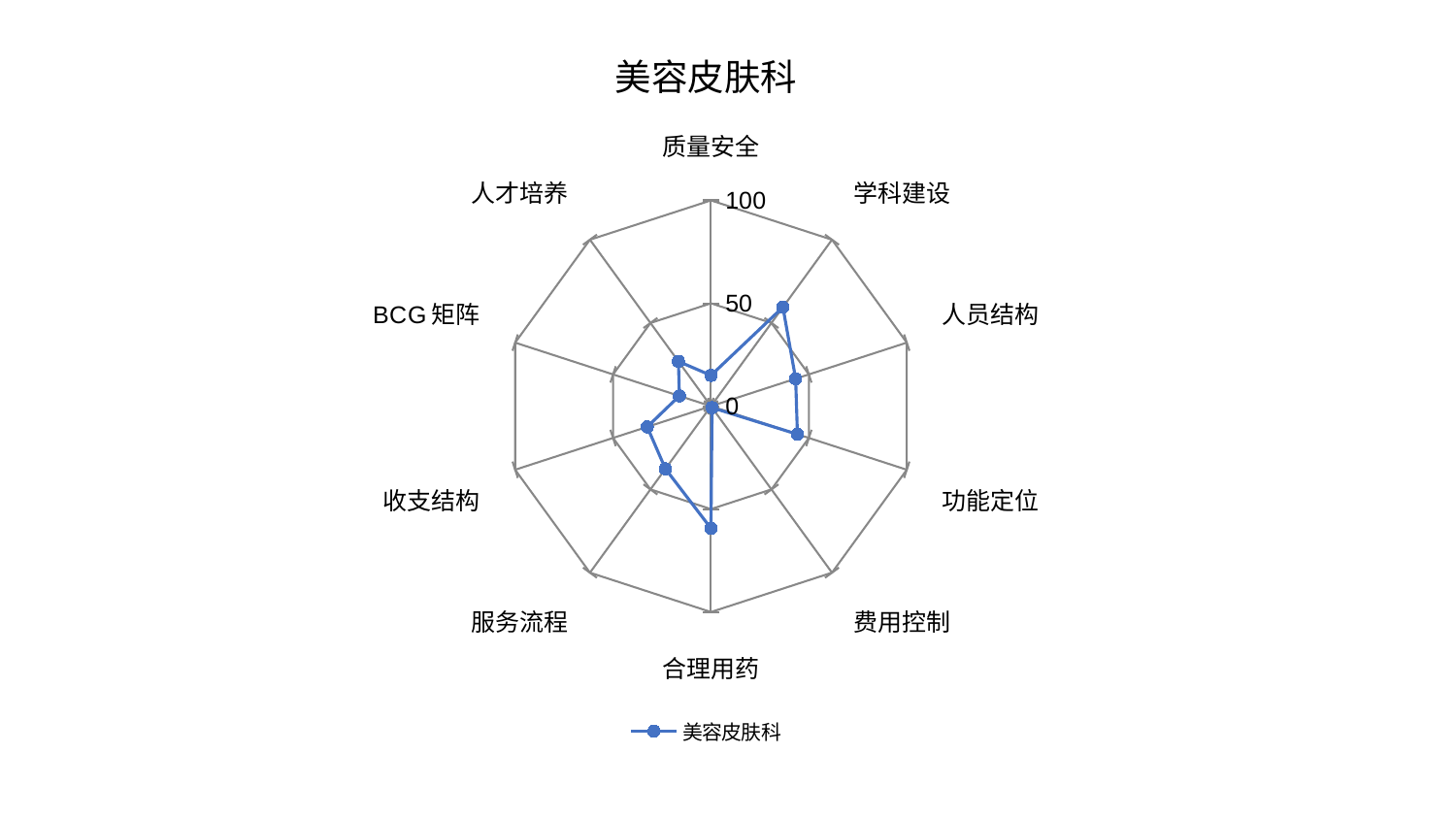

### Chart: 美容皮肤科

| Category | 美容皮肤科 |
|---|---|
| 质量安全 | 14.972535912650098 |
| 学科建设 | 59.46520972678397 |
| 人员结构 | 43.2355115724551 |
| 功能定位 | 44.16879568809925 |
| 费用控制 | 0.9119131384992113 |
| 合理用药 | 59.37451175604893 |
| 服务流程 | 37.65343395161537 |
| 收支结构 | 32.552546587775275 |
| BCG矩阵 | 16.14846999688262 |
| 人才培养 | 26.927438364595655 |
113